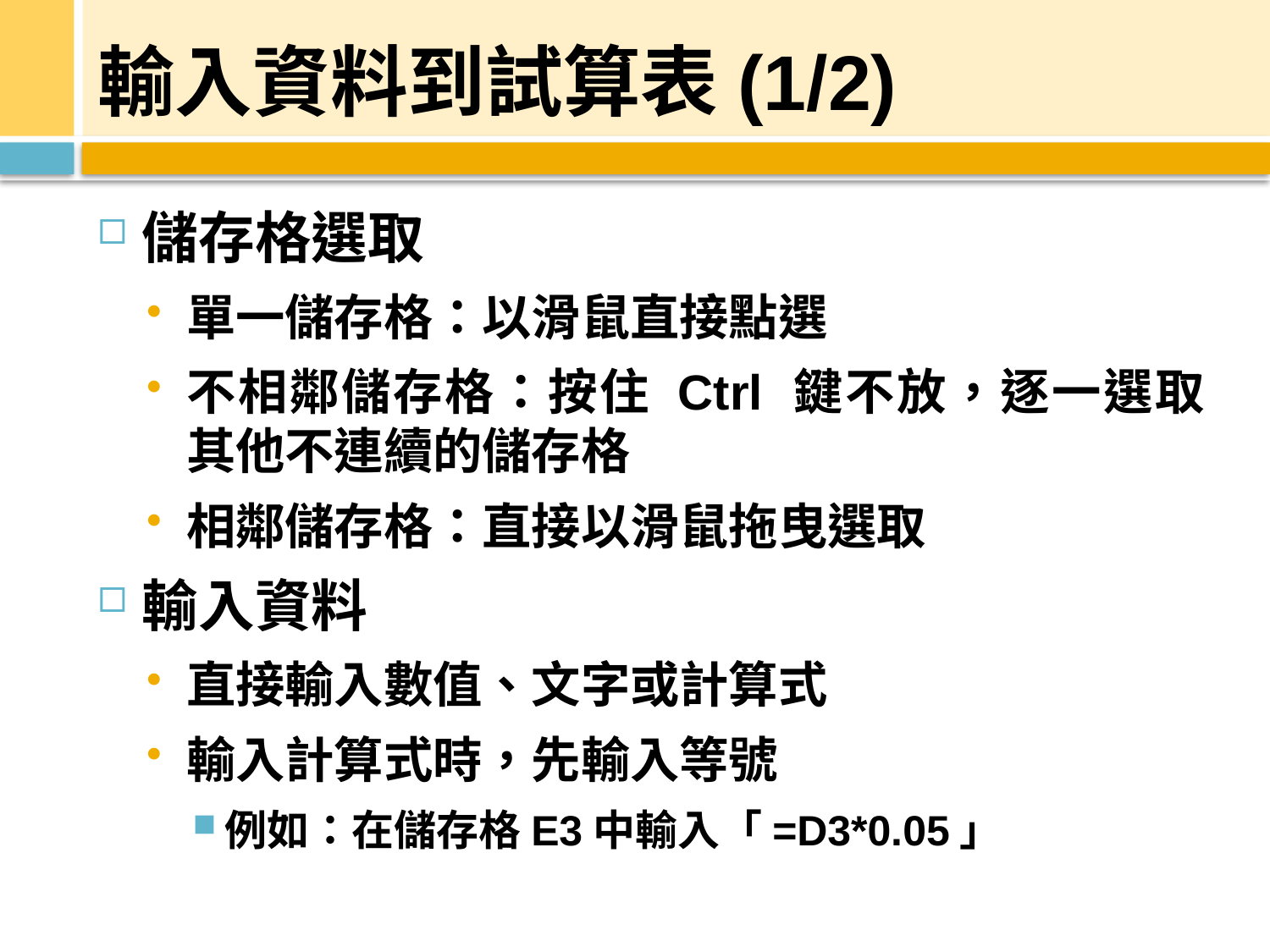

# 輸入資料到試算表(1/2)
儲存格選取
單一儲存格：以滑鼠直接點選
不相鄰儲存格：按住 Ctrl 鍵不放，逐一選取其他不連續的儲存格
相鄰儲存格：直接以滑鼠拖曳選取
輸入資料
直接輸入數值、文字或計算式
輸入計算式時，先輸入等號
例如：在儲存格E3中輸入「=D3*0.05」